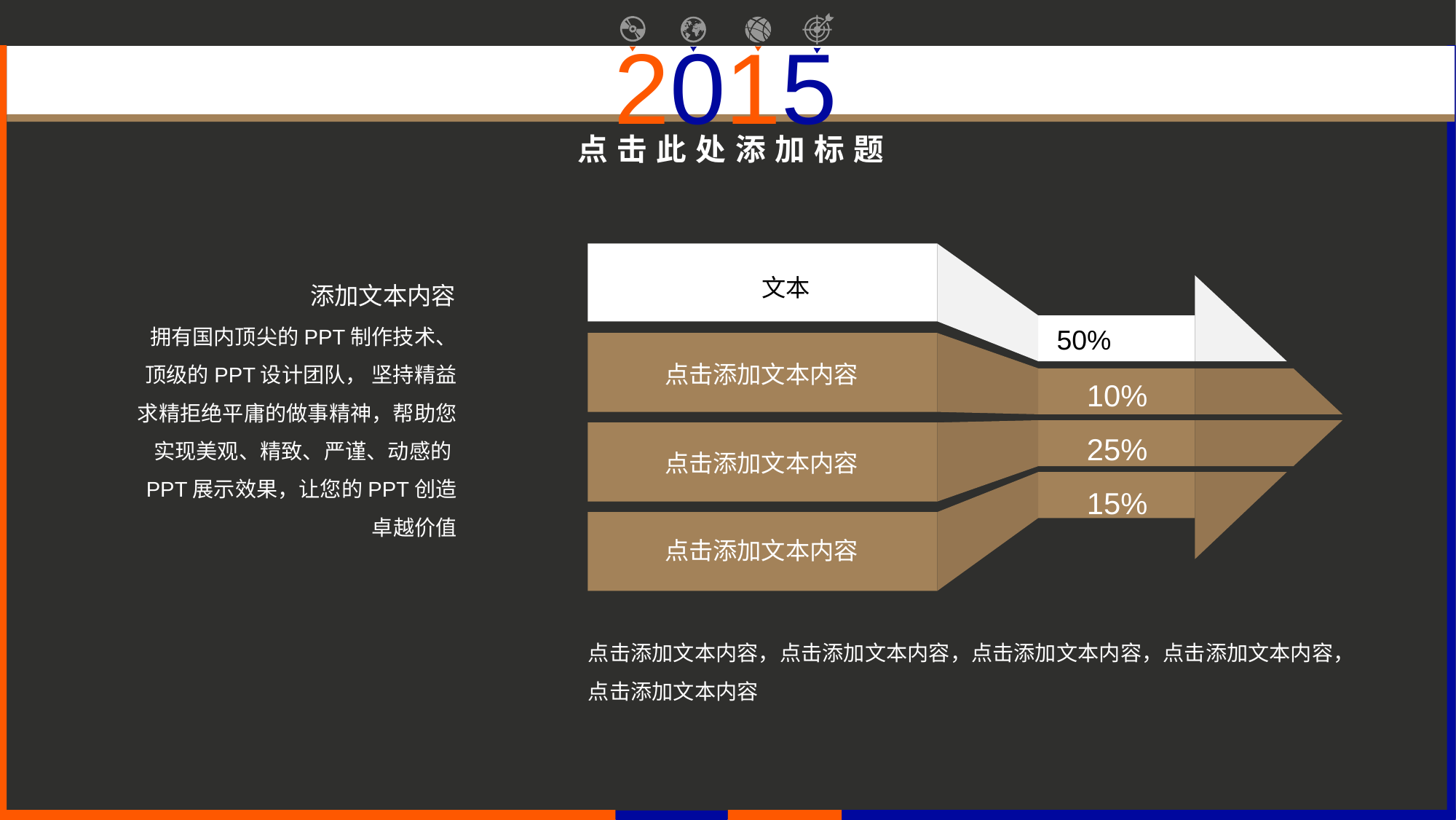

点击添加文本内容
50%
点击添加文本内容
10%
25%
点击添加文本内容
15%
点击添加文本内容

拥有国内顶尖的PPT制作技术、顶级的PPT设计团队， 坚持精益求精拒绝平庸的做事精神，帮助您实现美观、精致、严谨、动感的PPT展示效果，让您的PPT创造卓越价值
添加文本内容
点击添加文本内容，点击添加文本内容，点击添加文本内容，点击添加文本内容，点击添加文本内容